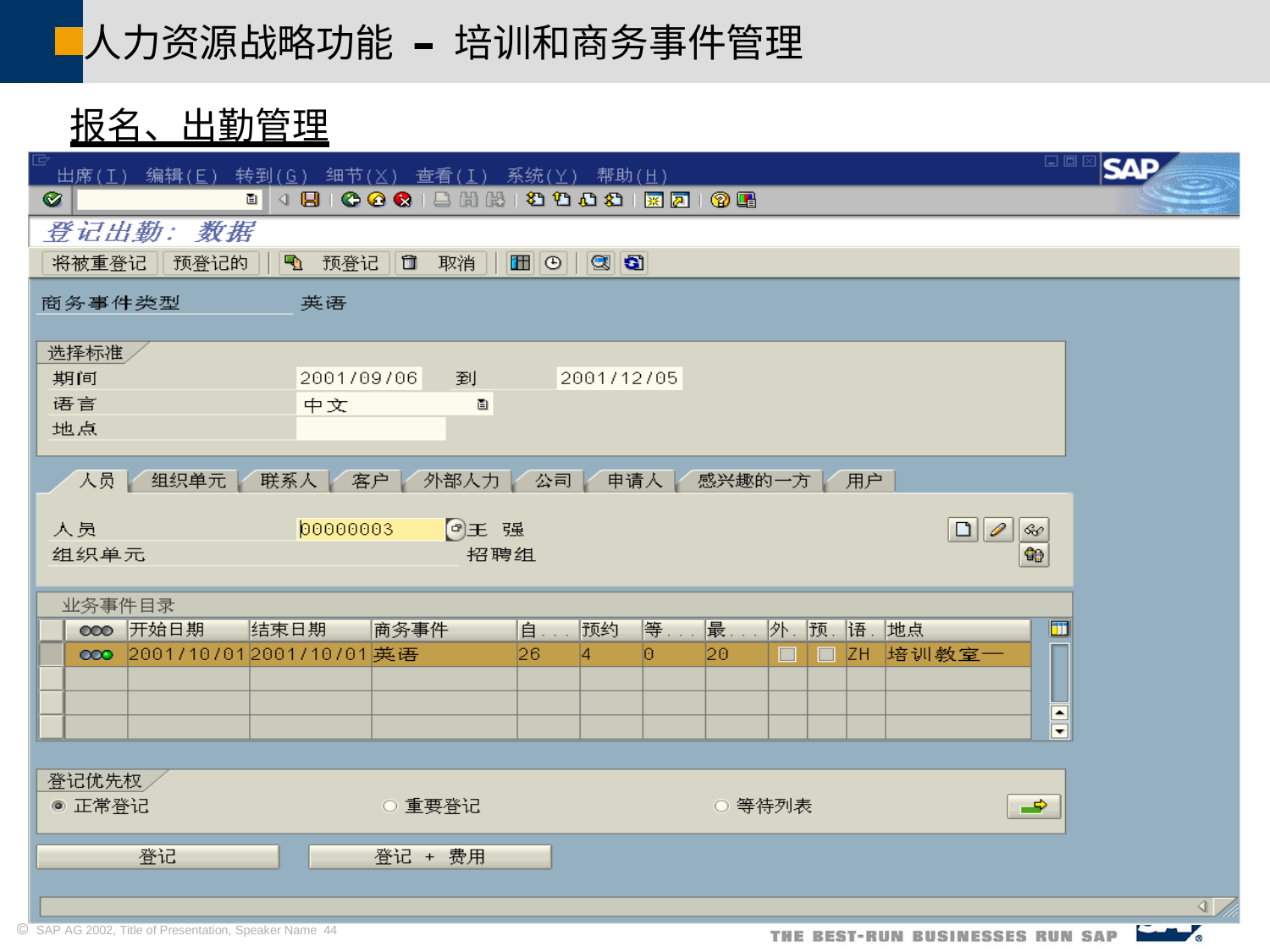

人力资源战略功能
培训和商务事件管理
–
报名、出勤管理

©  SAP AG 2002, Title of Presentation, Speaker Name  44